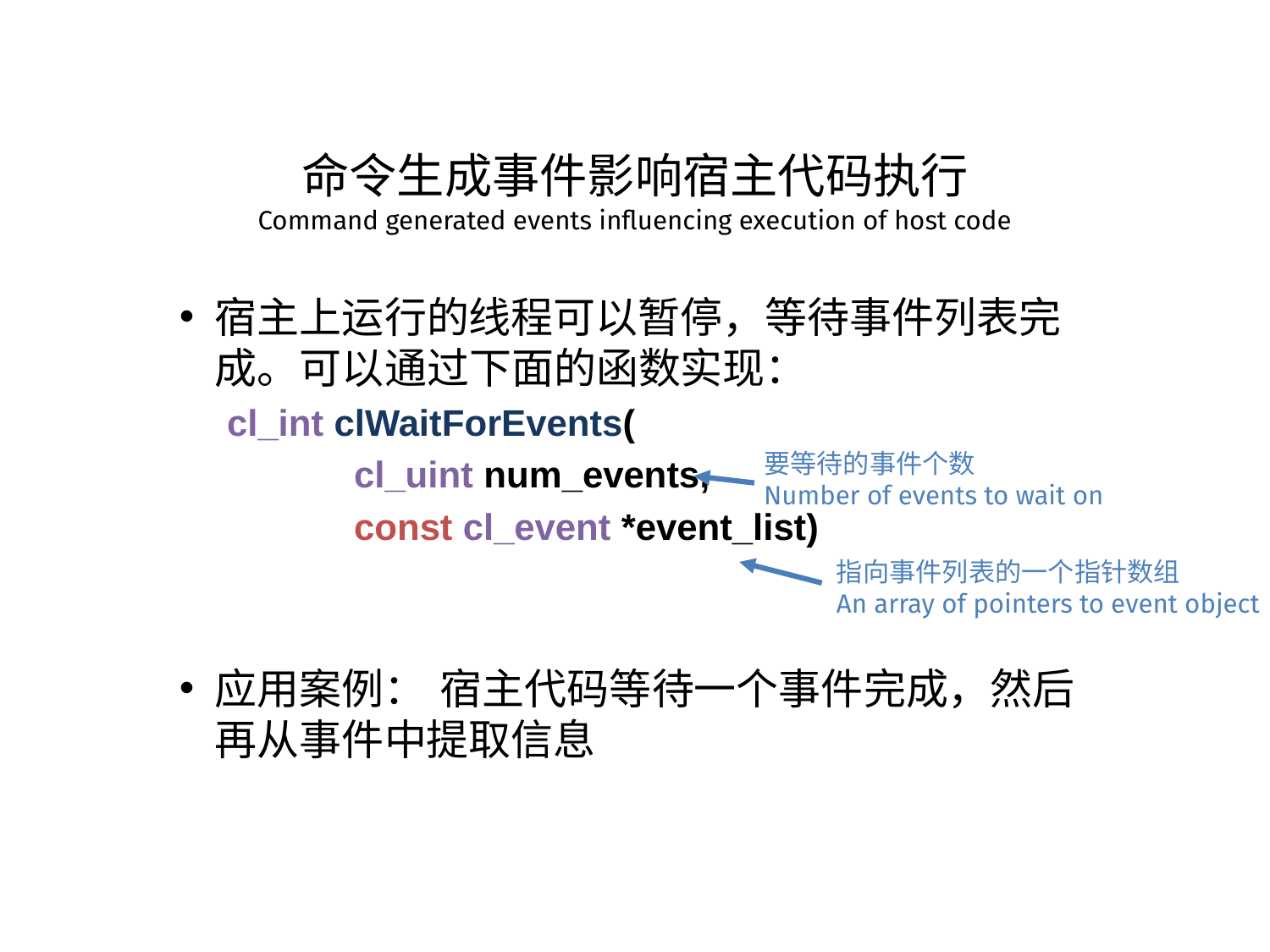

命令生成事件影响宿主代码执行
Command generated events influencing execution of host code
宿主上运行的线程可以暂停，等待事件列表完成。可以通过下面的函数实现：
cl_int clWaitForEvents(
	cl_uint num_events,
	const cl_event *event_list)

应用案例： 宿主代码等待一个事件完成，然后再从事件中提取信息
要等待的事件个数
Number of events to wait on

指向事件列表的一个指针数组
An array of pointers to event object